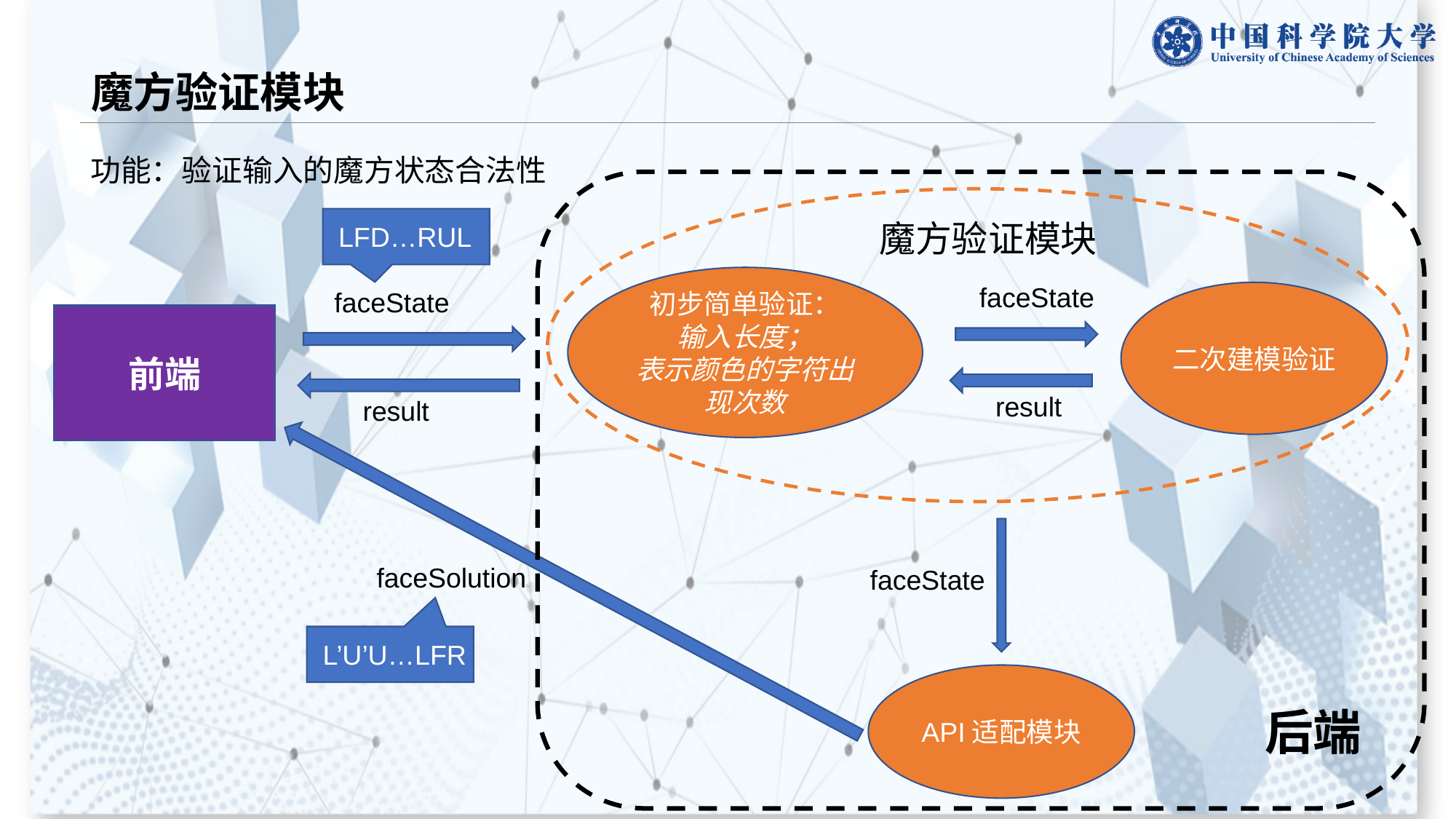

# 魔方验证模块
功能：验证输入的魔方状态合法性

LFD…RUL
魔方验证模块
初步简单验证：
输入长度；
表示颜色的字符出现次数
faceState

faceState

二次建模验证
前端

result

result
faceSolution

faceState

L’U’U…LFR
API适配模块
后端